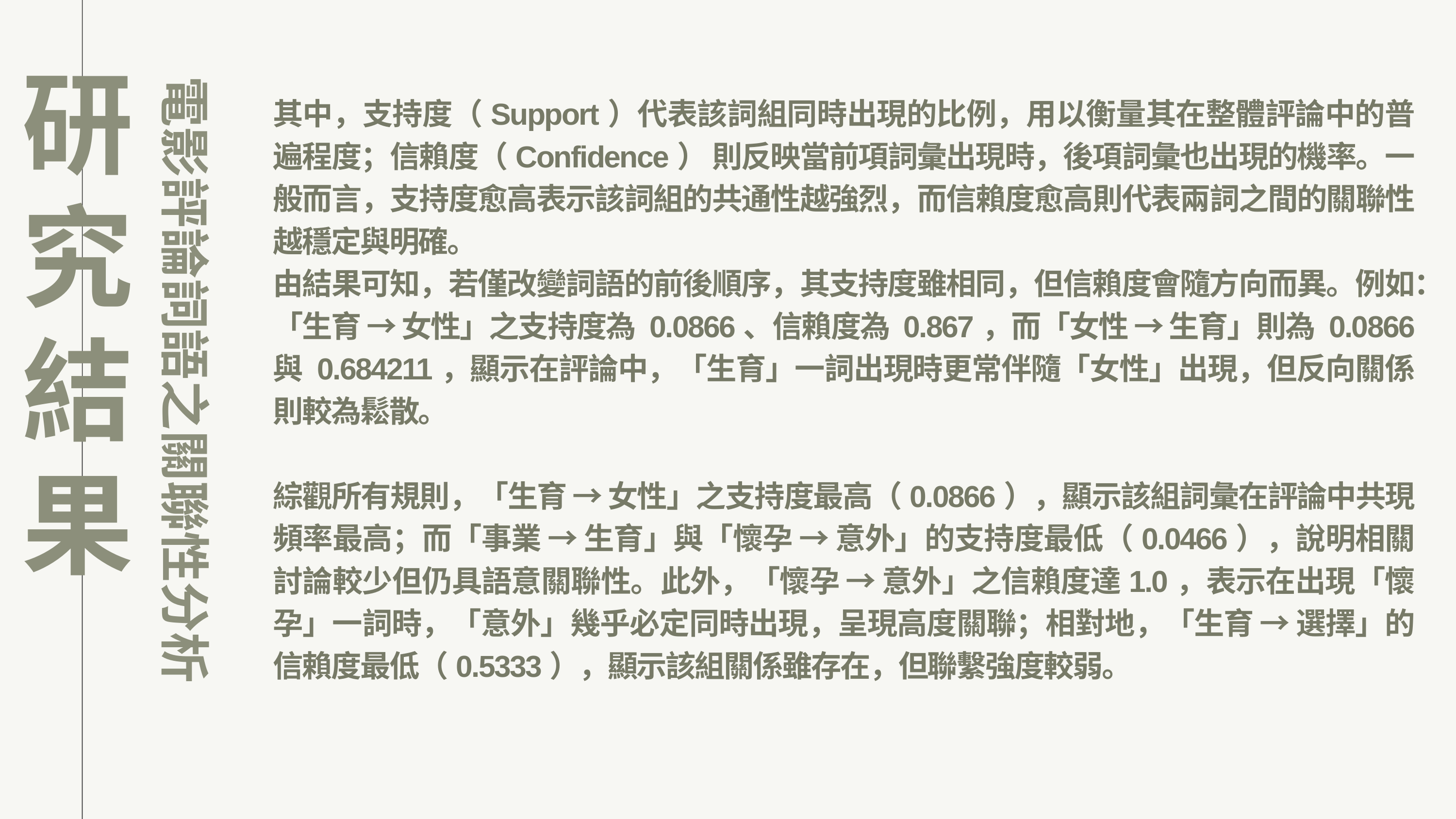

研究結果
電影評論詞語之關聯性分析
其中，支持度（Support）代表該詞組同時出現的比例，用以衡量其在整體評論中的普遍程度；信賴度（Confidence） 則反映當前項詞彙出現時，後項詞彙也出現的機率。一般而言，支持度愈高表示該詞組的共通性越強烈，而信賴度愈高則代表兩詞之間的關聯性越穩定與明確。
由結果可知，若僅改變詞語的前後順序，其支持度雖相同，但信賴度會隨方向而異。例如：「生育 → 女性」之支持度為 0.0866、信賴度為 0.867，而「女性 → 生育」則為 0.0866 與 0.684211，顯示在評論中，「生育」一詞出現時更常伴隨「女性」出現，但反向關係則較為鬆散。

綜觀所有規則，「生育 → 女性」之支持度最高（0.0866），顯示該組詞彙在評論中共現頻率最高；而「事業 → 生育」與「懷孕 → 意外」的支持度最低（0.0466），說明相關討論較少但仍具語意關聯性。此外，「懷孕 → 意外」之信賴度達1.0，表示在出現「懷孕」一詞時，「意外」幾乎必定同時出現，呈現高度關聯；相對地，「生育 → 選擇」的信賴度最低（0.5333），顯示該組關係雖存在，但聯繫強度較弱。